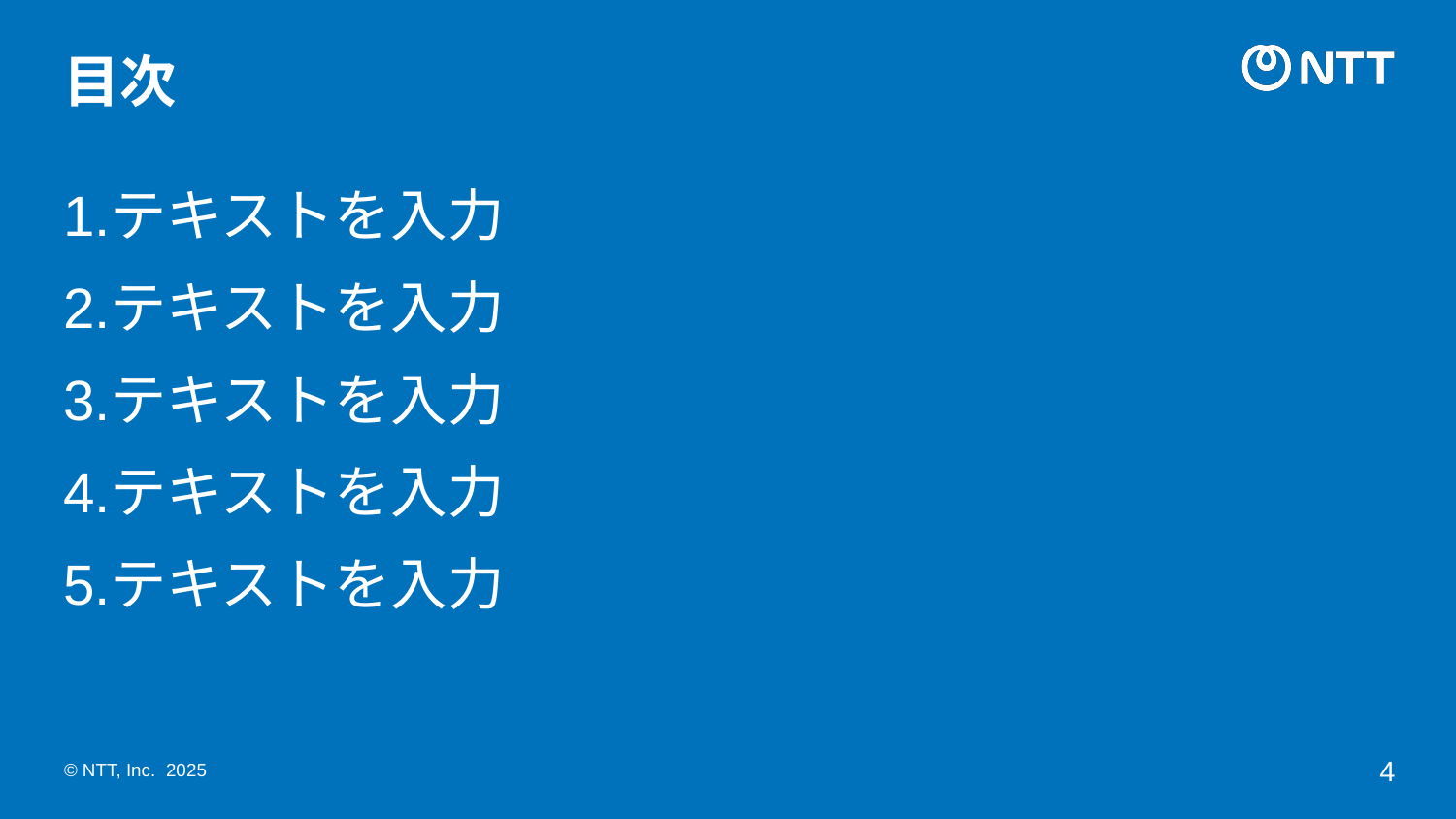

# 目次
テキストを入力
テキストを入力
テキストを入力
テキストを入力
テキストを入力